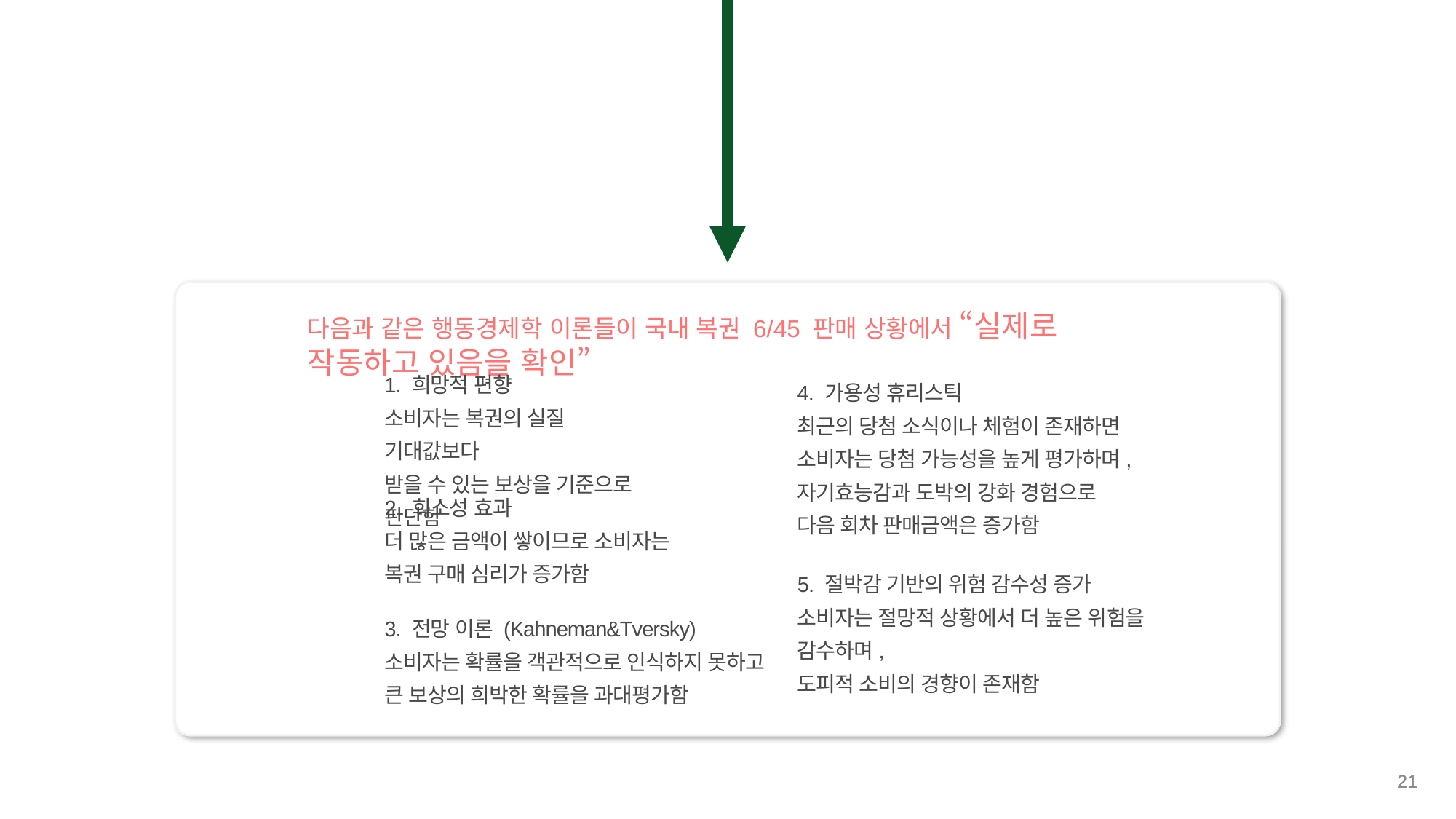

다음과 같은 행동경제학 이론들이 국내 복권 6/45 판매 상황에서 “실제로 작동하고 있음을 확인”
1. 희망적 편향
소비자는 복권의 실질 기대값보다
받을 수 있는 보상을 기준으로 판단함
4. 가용성 휴리스틱
최근의 당첨 소식이나 체험이 존재하면
소비자는 당첨 가능성을 높게 평가하며,
자기효능감과 도박의 강화 경험으로
다음 회차 판매금액은 증가함
2. 희소성 효과
더 많은 금액이 쌓이므로 소비자는
복권 구매 심리가 증가함
5. 절박감 기반의 위험 감수성 증가
소비자는 절망적 상황에서 더 높은 위험을 감수하며,
도피적 소비의 경향이 존재함
3. 전망 이론 (Kahneman&Tversky)
소비자는 확률을 객관적으로 인식하지 못하고
큰 보상의 희박한 확률을 과대평가함

21
21